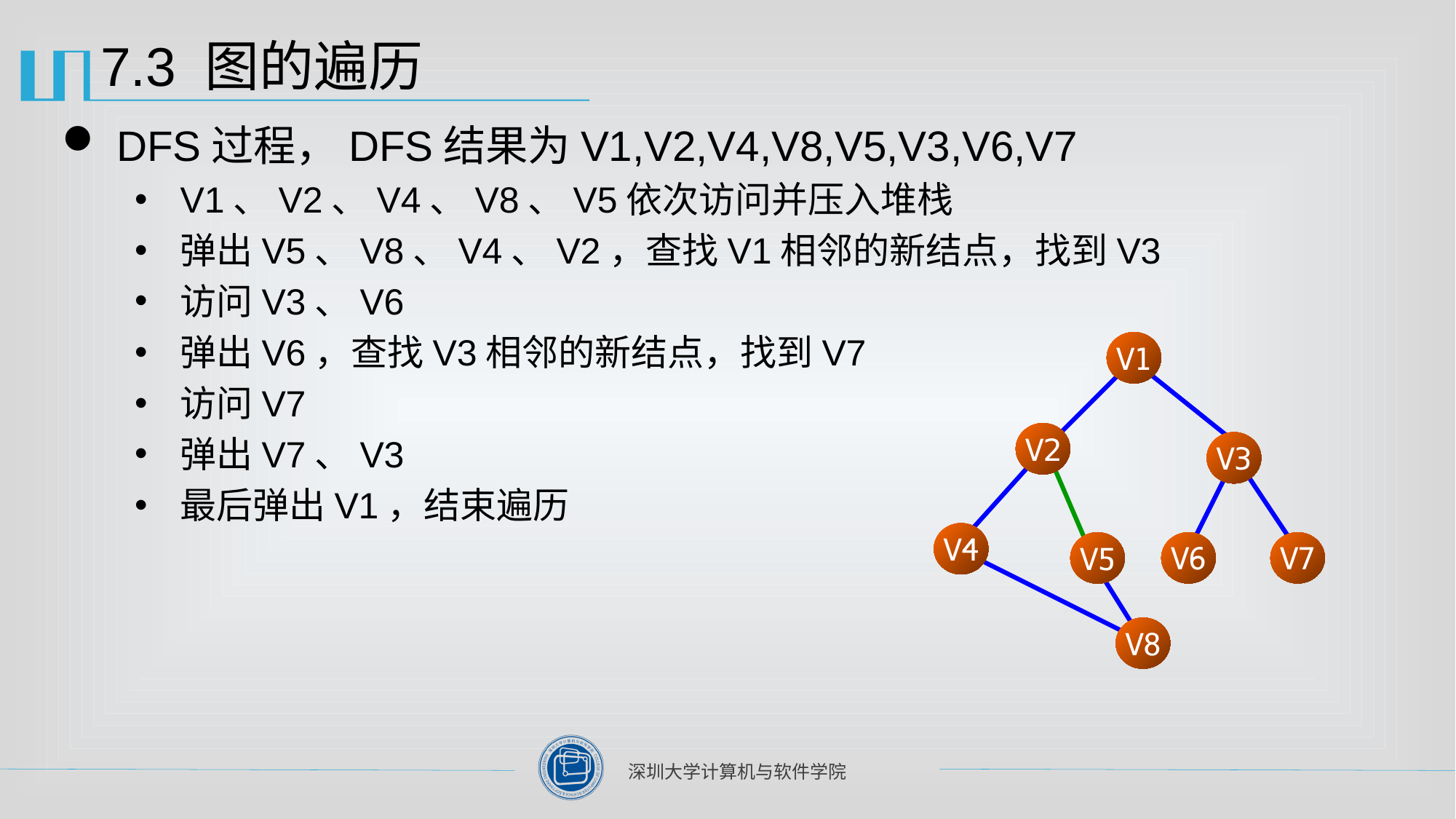

# 7.3 图的遍历
DFS过程，DFS结果为V1,V2,V4,V8,V5,V3,V6,V7
V1、V2、V4、V8、V5依次访问并压入堆栈
弹出V5、V8、V4、V2，查找V1相邻的新结点，找到V3
访问V3、V6
弹出V6，查找V3相邻的新结点，找到V7
访问V7
弹出V7、V3
最后弹出V1，结束遍历

V1
V2
V3
V4
V5
V6
V7
V8

55